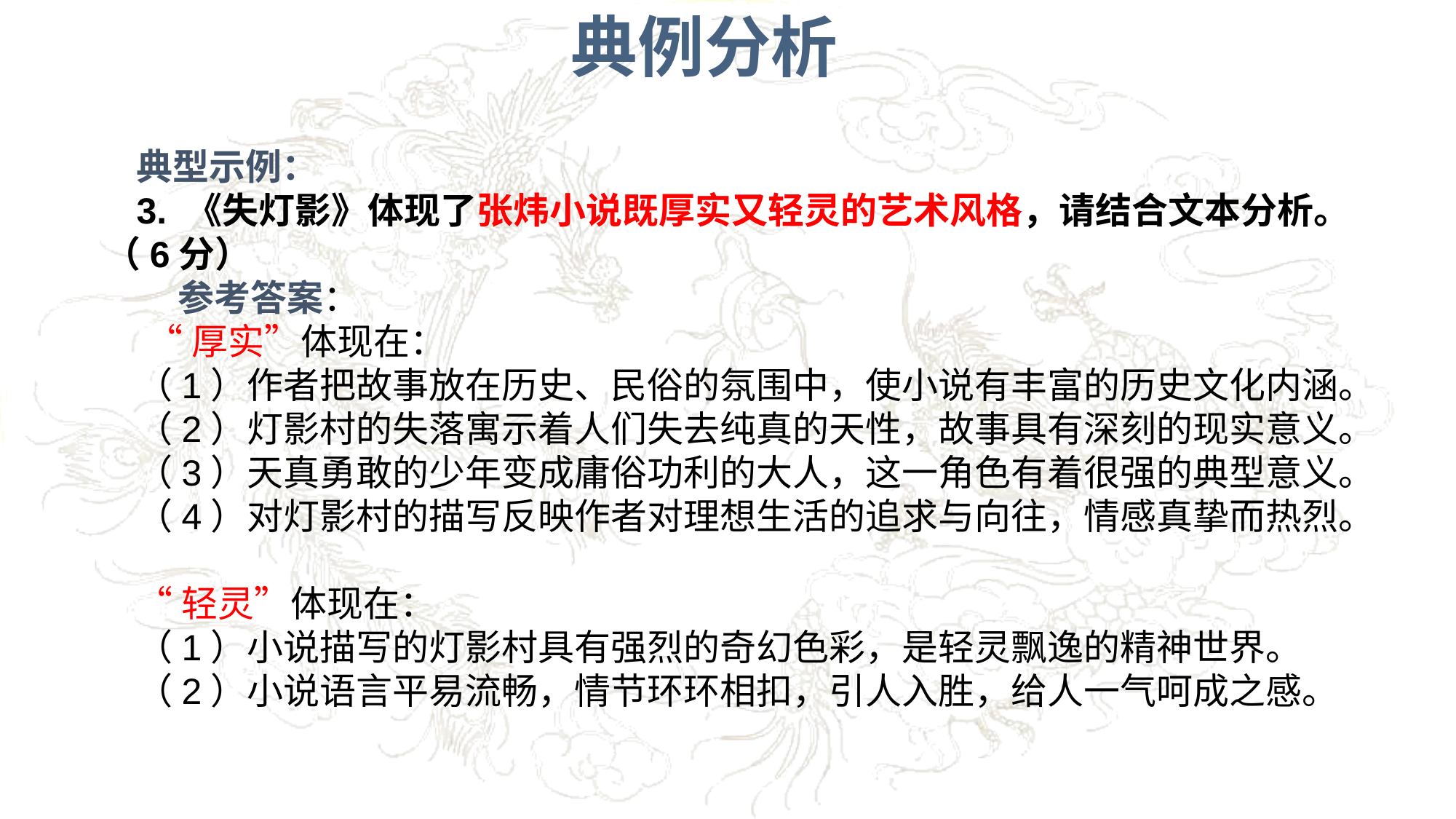

典例分析
典型示例：
3. 《失灯影》体现了张炜小说既厚实又轻灵的艺术风格，请结合文本分析。（6分）
    参考答案：
 “厚实”体现在：
（1）作者把故事放在历史、民俗的氛围中，使小说有丰富的历史文化内涵。
（2）灯影村的失落寓示着人们失去纯真的天性，故事具有深刻的现实意义。
（3）天真勇敢的少年变成庸俗功利的大人，这一角色有着很强的典型意义。
（4）对灯影村的描写反映作者对理想生活的追求与向往，情感真挚而热烈。

“轻灵”体现在：
（1）小说描写的灯影村具有强烈的奇幻色彩，是轻灵飘逸的精神世界。
（2）小说语言平易流畅，情节环环相扣，引人入胜，给人一气呵成之感。